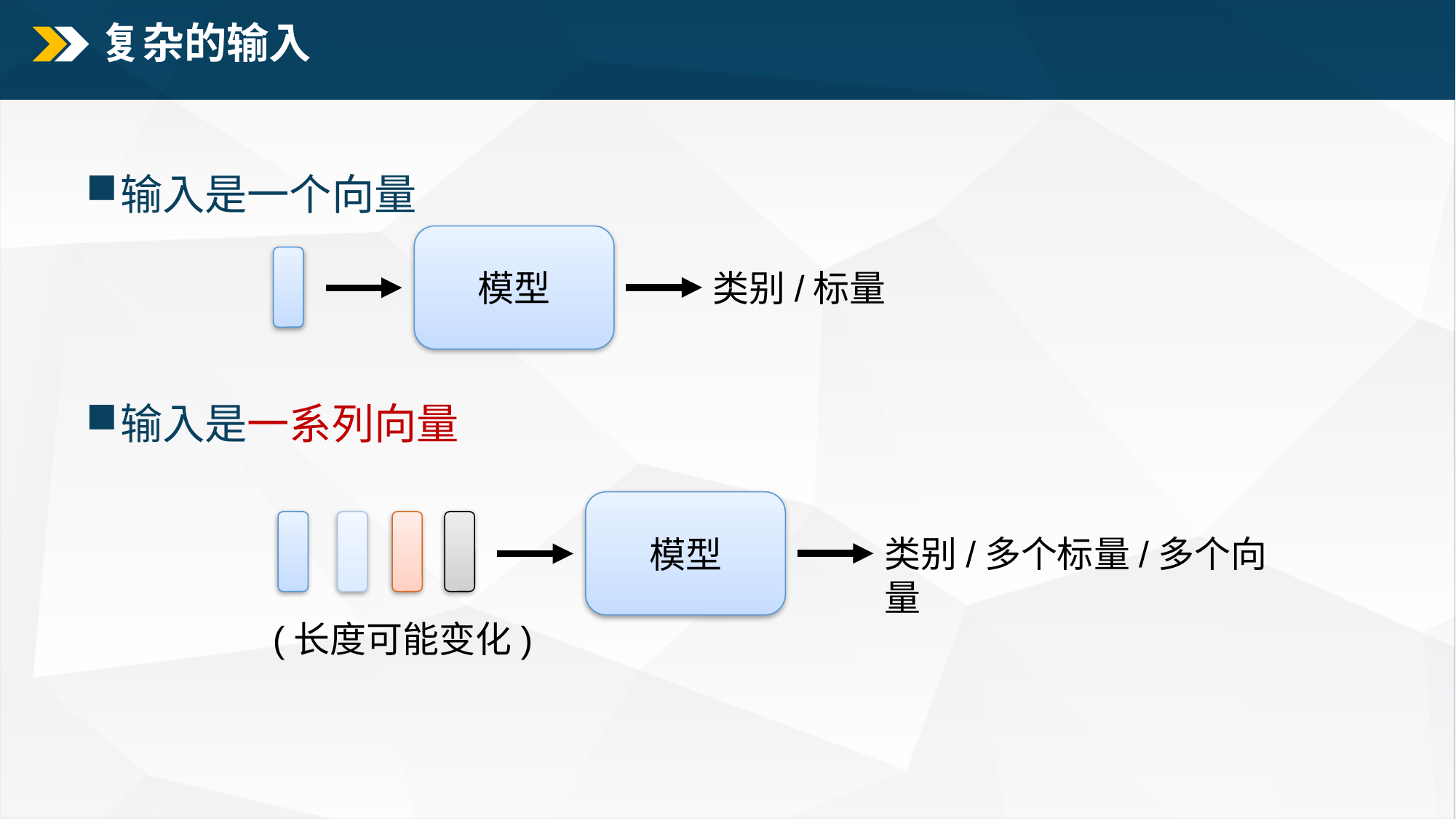

# 复杂的输入
输入是一个向量

输入是一系列向量
模型

类别/标量
模型

类别/多个标量/多个向量
(长度可能变化)